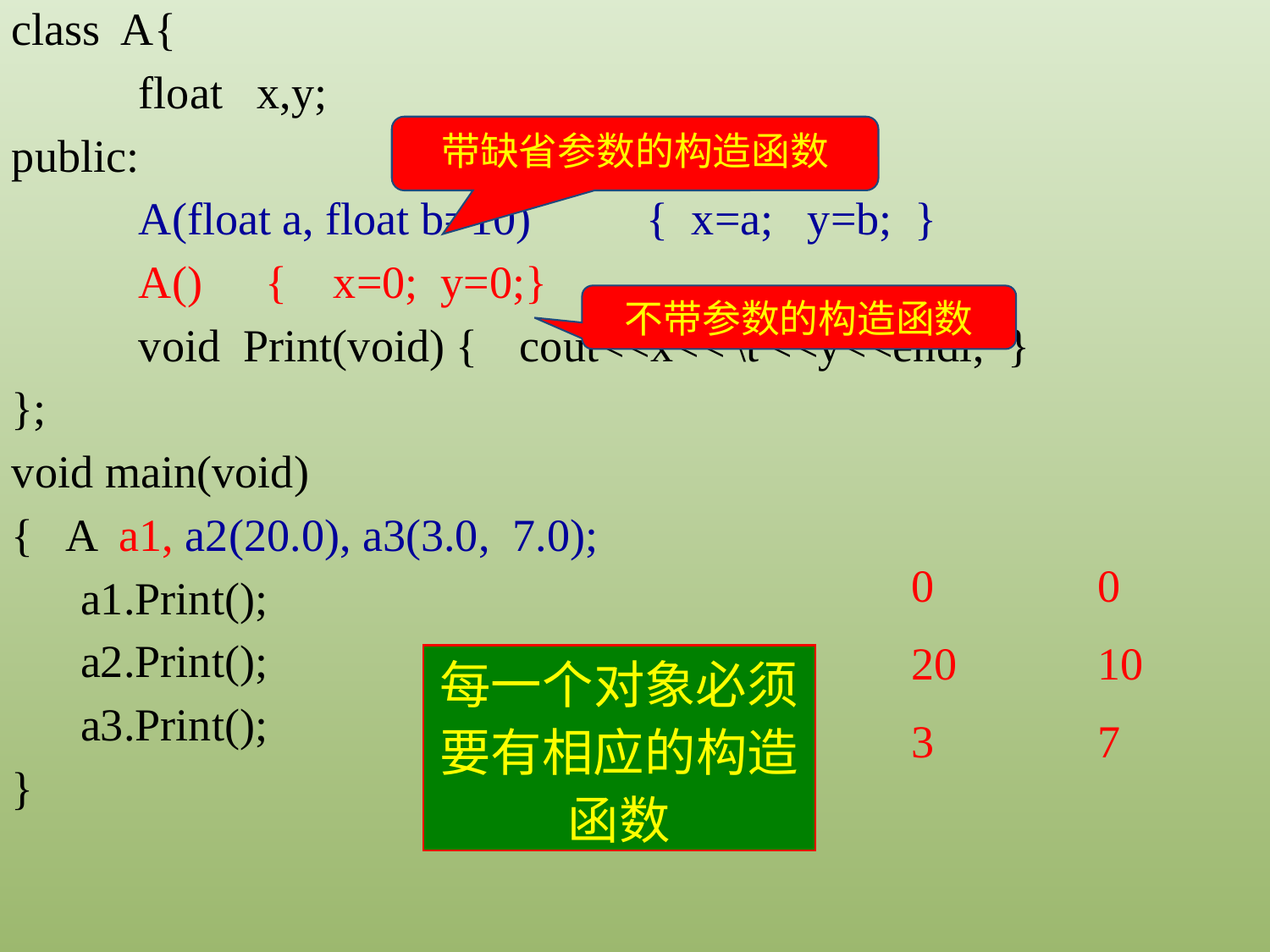

class  A{
	float   x,y;
public:
	A(float a, float b=10)	{  x=a;   y=b;  }
	A()	{    x=0;  y=0;}
	void  Print(void) {	cout<<x<<'\t'<<y<<endl;  }
};
void main(void)
{   A  a1, a2(20.0), a3(3.0,  7.0);
      a1.Print();
      a2.Print();
      a3.Print();
}
带缺省参数的构造函数
不带参数的构造函数
0		0
20		10
3		7
每一个对象必须要有相应的构造函数
659